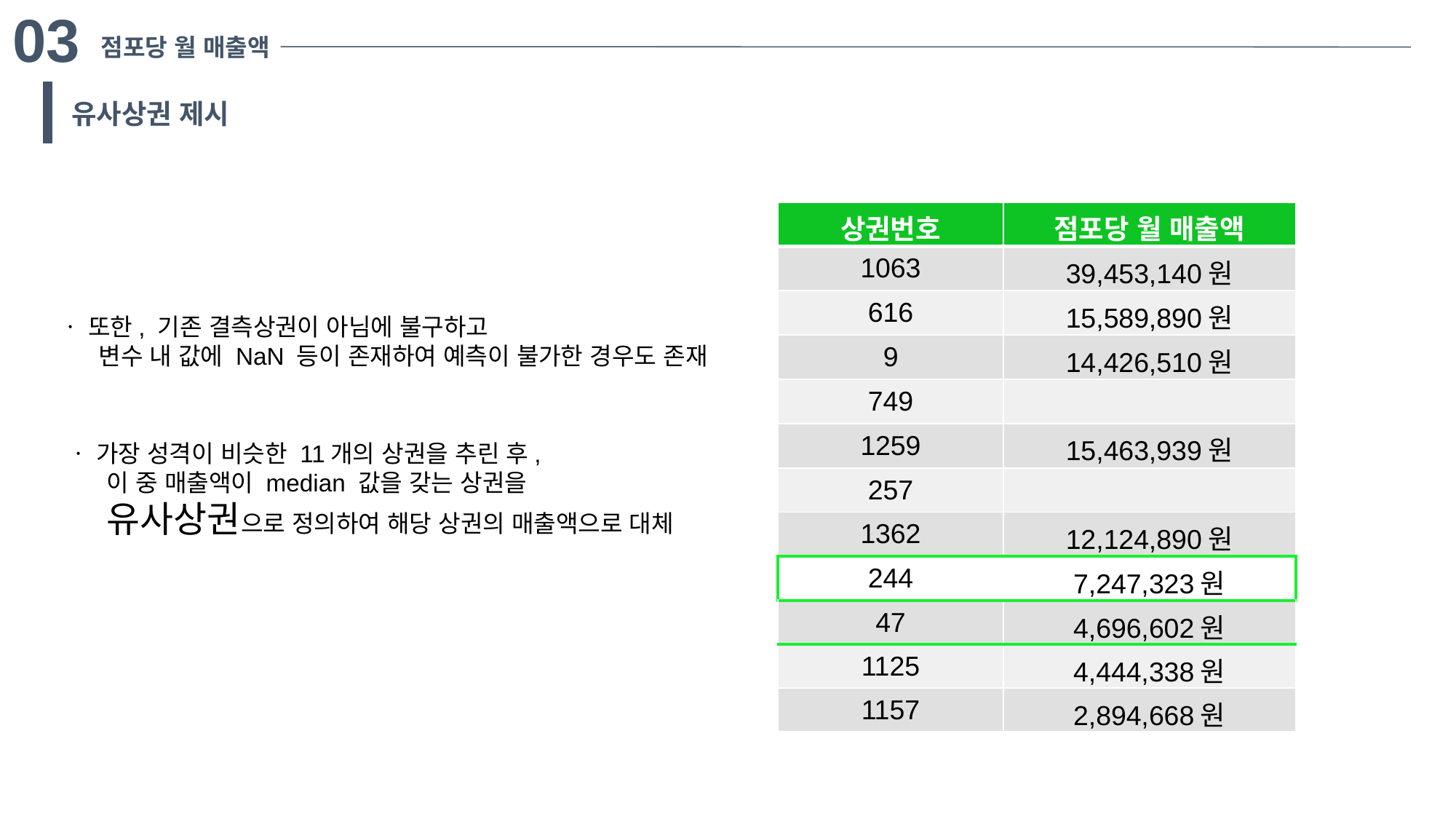

03
점포당 월 매출액

유사상권 제시
| 상권번호 | 점포당 월 매출액 |
| --- | --- |
| 1063 | 39,453,140원 |
| 616 | 15,589,890원 |
| 9 | 14,426,510원 |
| 749 |  |
| 1259 | 15,463,939원 |
| 257 |  |
| 1362 | 12,124,890원 |
| 244 | 7,247,323원 |
| 47 | 4,696,602원 |
| 1125 | 4,444,338원 |
| 1157 | 2,894,668원 |
ㆍ 또한, 기존 결측상권이 아님에 불구하고
     변수 내 값에 NaN 등이 존재하여 예측이 불가한 경우도 존재
ㆍ 가장 성격이 비슷한 11개의 상권을 추린 후,
     이 중 매출액이 median 값을 갖는 상권을
     유사상권으로 정의하여 해당 상권의 매출액으로 대체